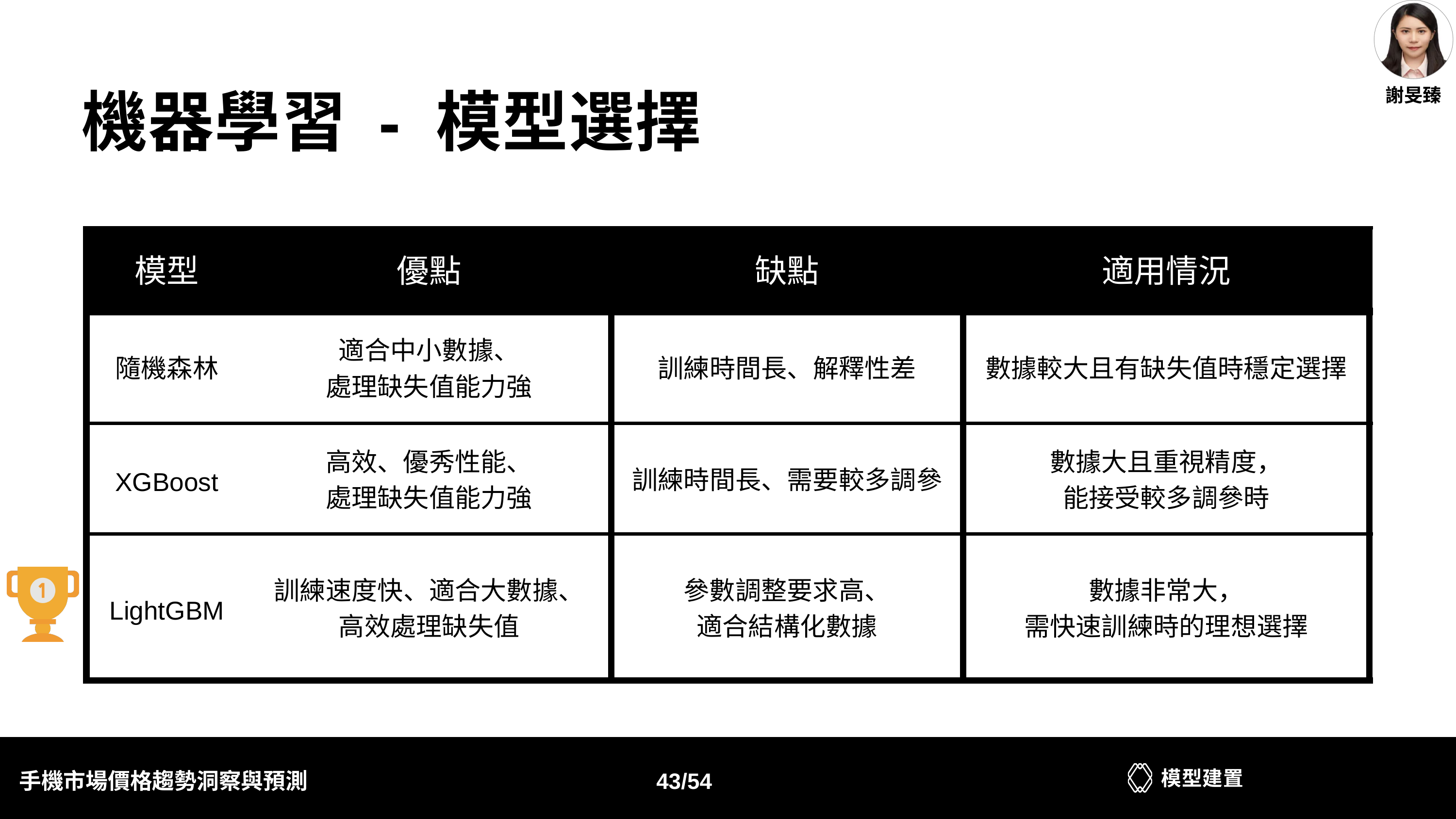

謝旻臻
機器學習 - 模型選擇
| 模型 | 優點 | 缺點 | 適用情況 |
| --- | --- | --- | --- |
| 隨機森林 | 適合中小數據、 處理缺失值能力強 | 訓練時間長、解釋性差 | 數據較大且有缺失值時穩定選擇 |
| XGBoost | 高效、優秀性能、 處理缺失值能力強 | 訓練時間長、需要較多調參 | 數據大且重視精度， 能接受較多調參時 |
| LightGBM | 訓練速度快、適合大數據、 高效處理缺失值 | 參數調整要求高、 適合結構化數據 | 數據非常大， 需快速訓練時的理想選擇 |

模型建置